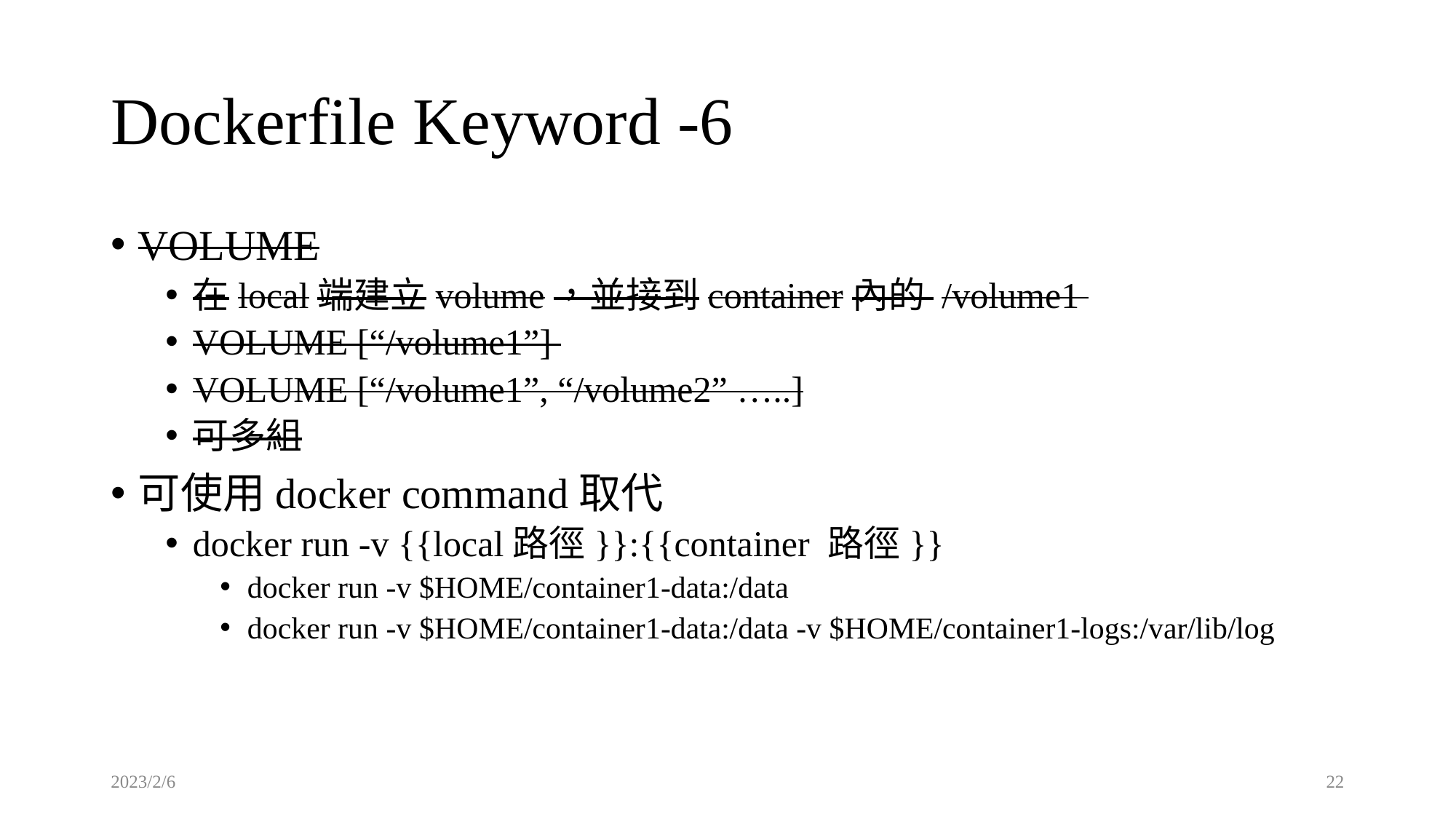

# Dockerfile Keyword -6
VOLUME
在local端建立volume，並接到container內的 /volume1
VOLUME [“/volume1”]
VOLUME [“/volume1”, “/volume2” …..]
可多組
可使用docker command取代
docker run -v {{local路徑}}:{{container 路徑}}
docker run -v $HOME/container1-data:/data
docker run -v $HOME/container1-data:/data -v $HOME/container1-logs:/var/lib/log

2023/2/6
22